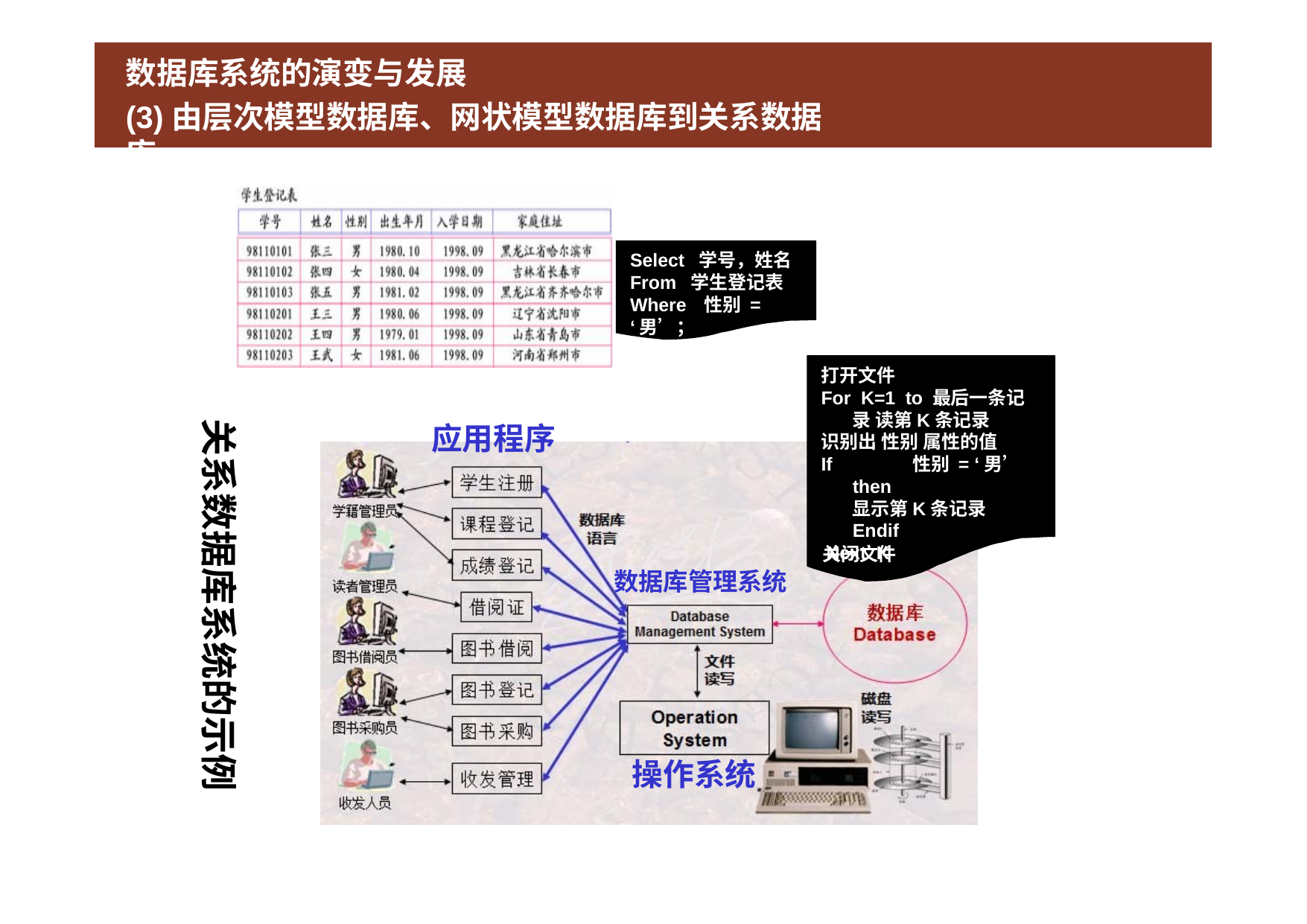

# 数据库系统的演变与发展
(3)由层次模型数据库、网状模型数据库到关系数据库

Select 学号，姓名 From 学生登记表 Where	性别 = ‘男’；

打开文件
For K=1 to 最后一条记录 读第K条记录
识别出 性别 属性的值
If	性别 = ‘男’ then
显示第K条记录
Endif  Next K
关系数据库系统的示例
应用程序

关闭文件
数据库管理系统
操作系统